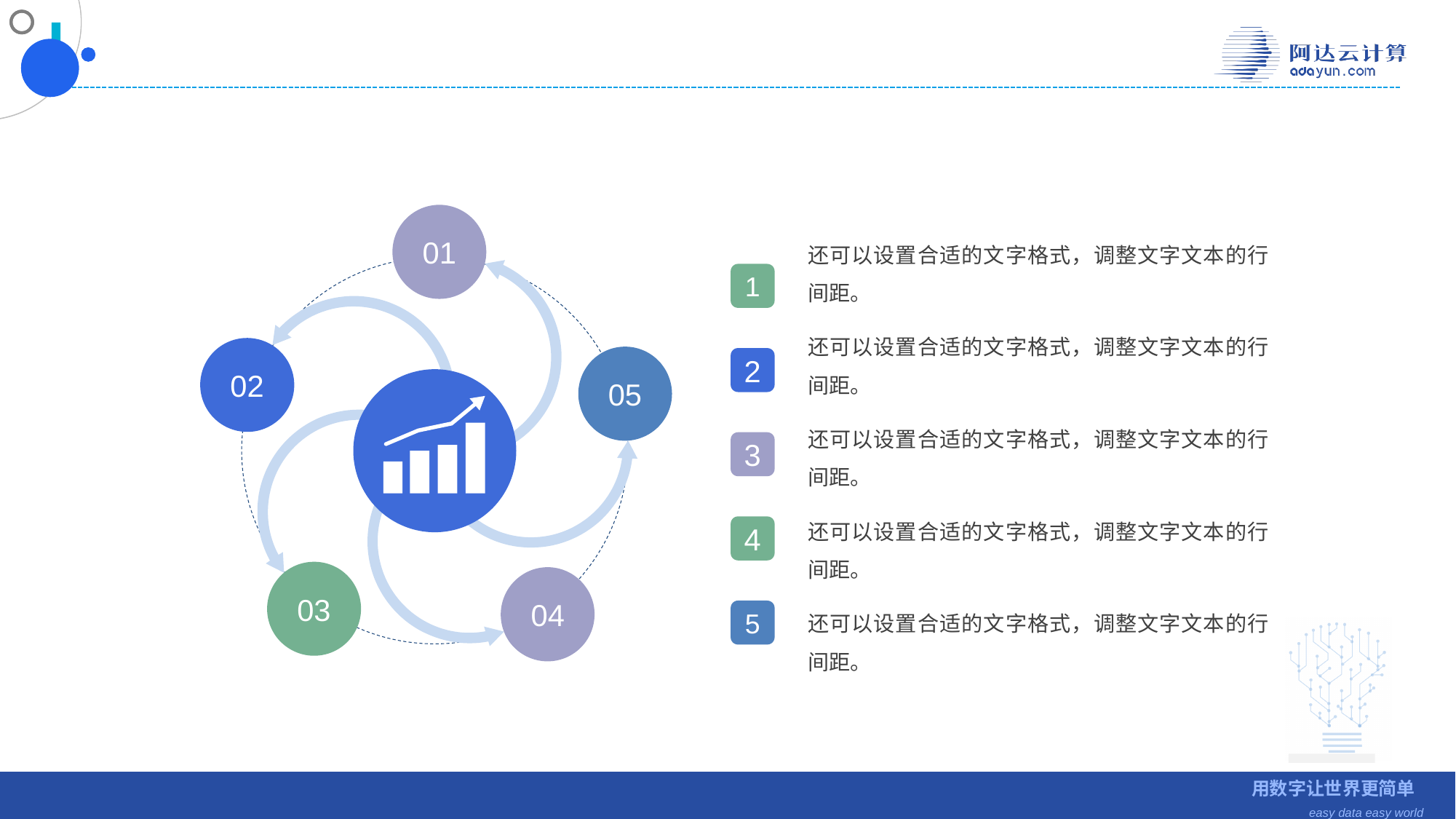

01

02
05

03
04
还可以设置合适的文字格式，调整文字文本的行间距。
1
还可以设置合适的文字格式，调整文字文本的行间距。
2
还可以设置合适的文字格式，调整文字文本的行间距。
3
还可以设置合适的文字格式，调整文字文本的行间距。
4
还可以设置合适的文字格式，调整文字文本的行间距。
5